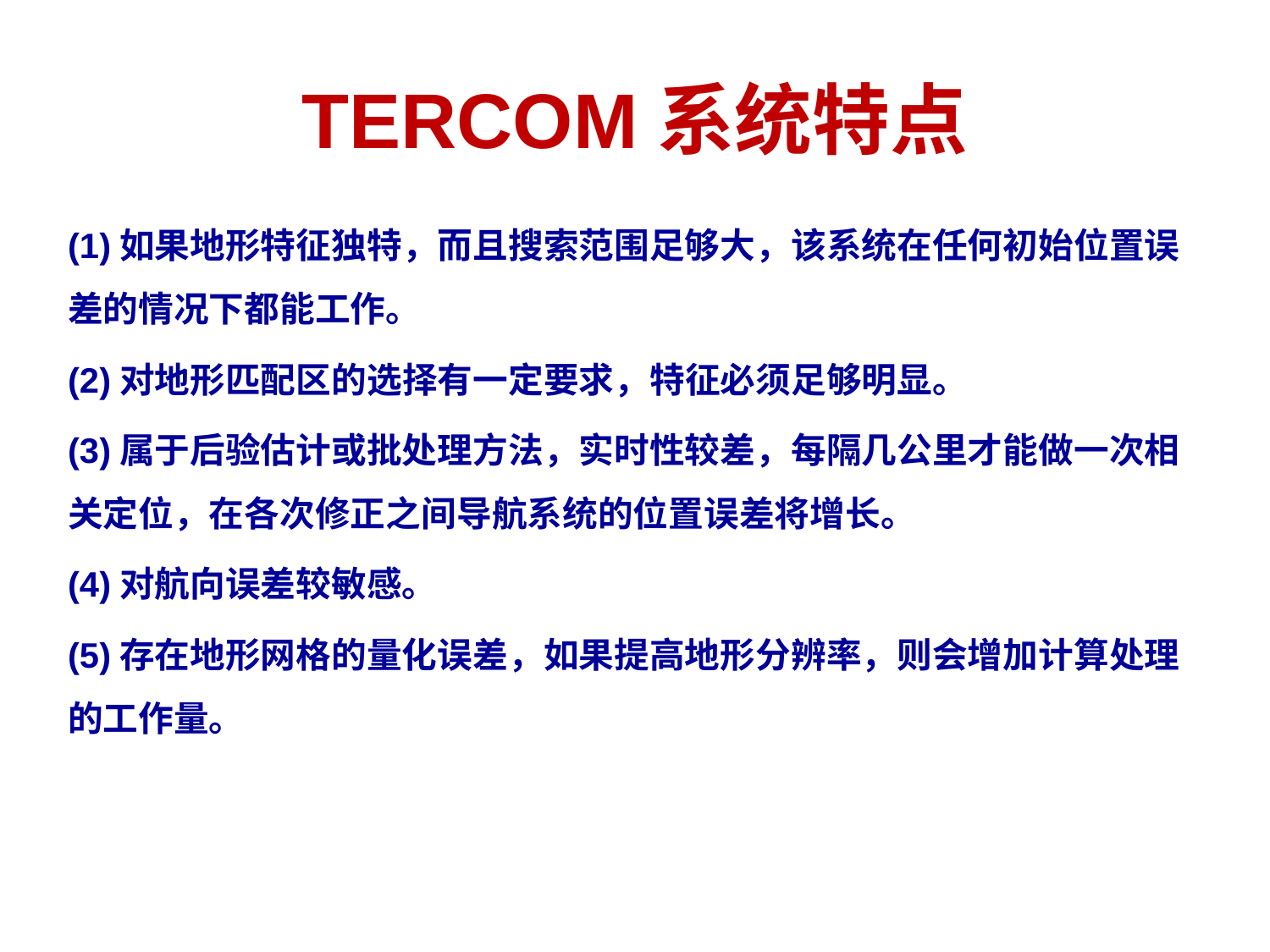

# TERCOM系统特点
(1)如果地形特征独特，而且搜索范围足够大，该系统在任何初始位置误差的情况下都能工作。
(2)对地形匹配区的选择有一定要求，特征必须足够明显。
(3)属于后验估计或批处理方法，实时性较差，每隔几公里才能做一次相关定位，在各次修正之间导航系统的位置误差将增长。
(4)对航向误差较敏感。
(5)存在地形网格的量化误差，如果提高地形分辨率，则会增加计算处理的工作量。